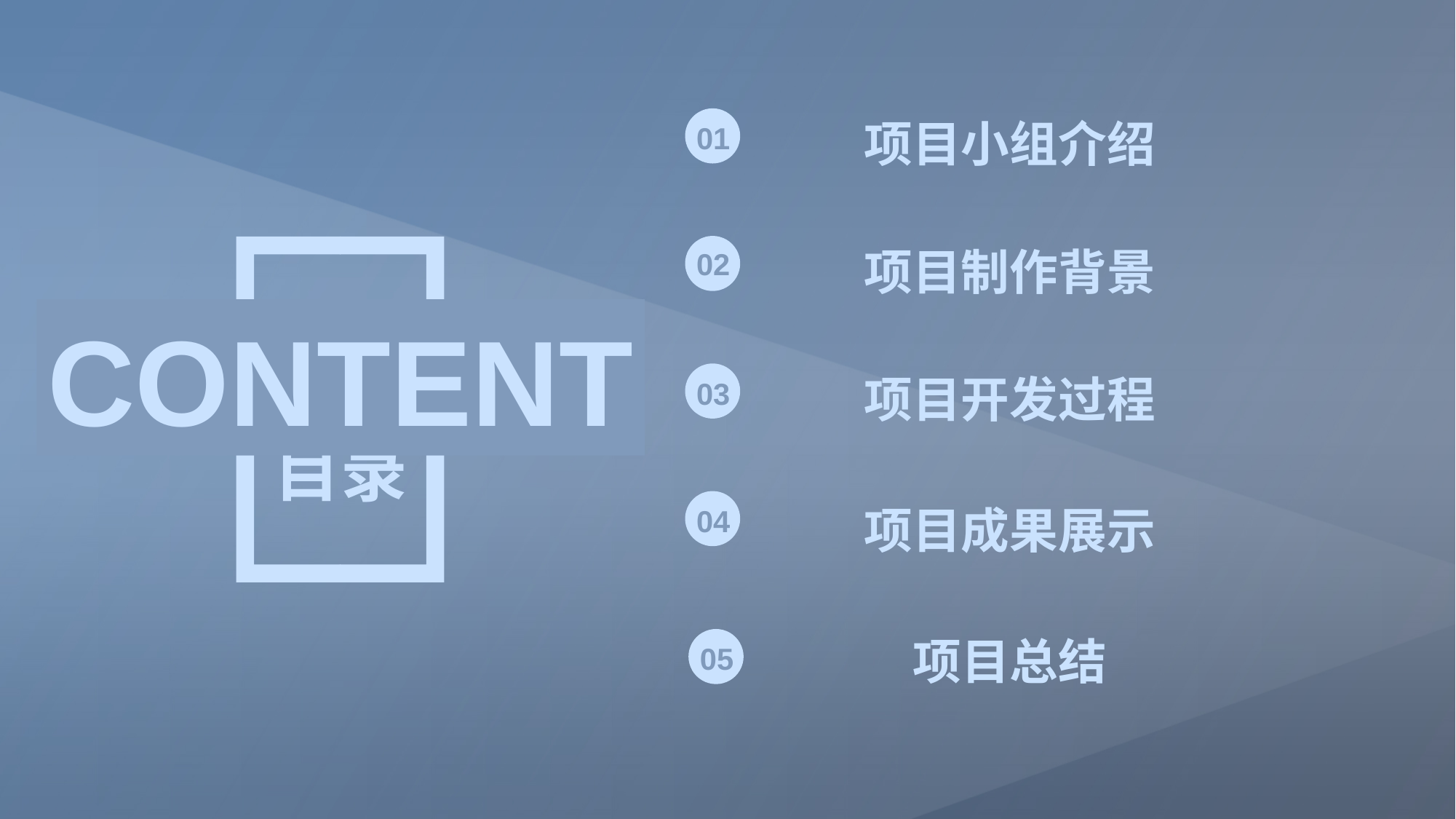

项目小组介绍

01

02
项目制作背景

CONTENT
目录
项目开发过程

03

04
项目成果展示
项目总结

05